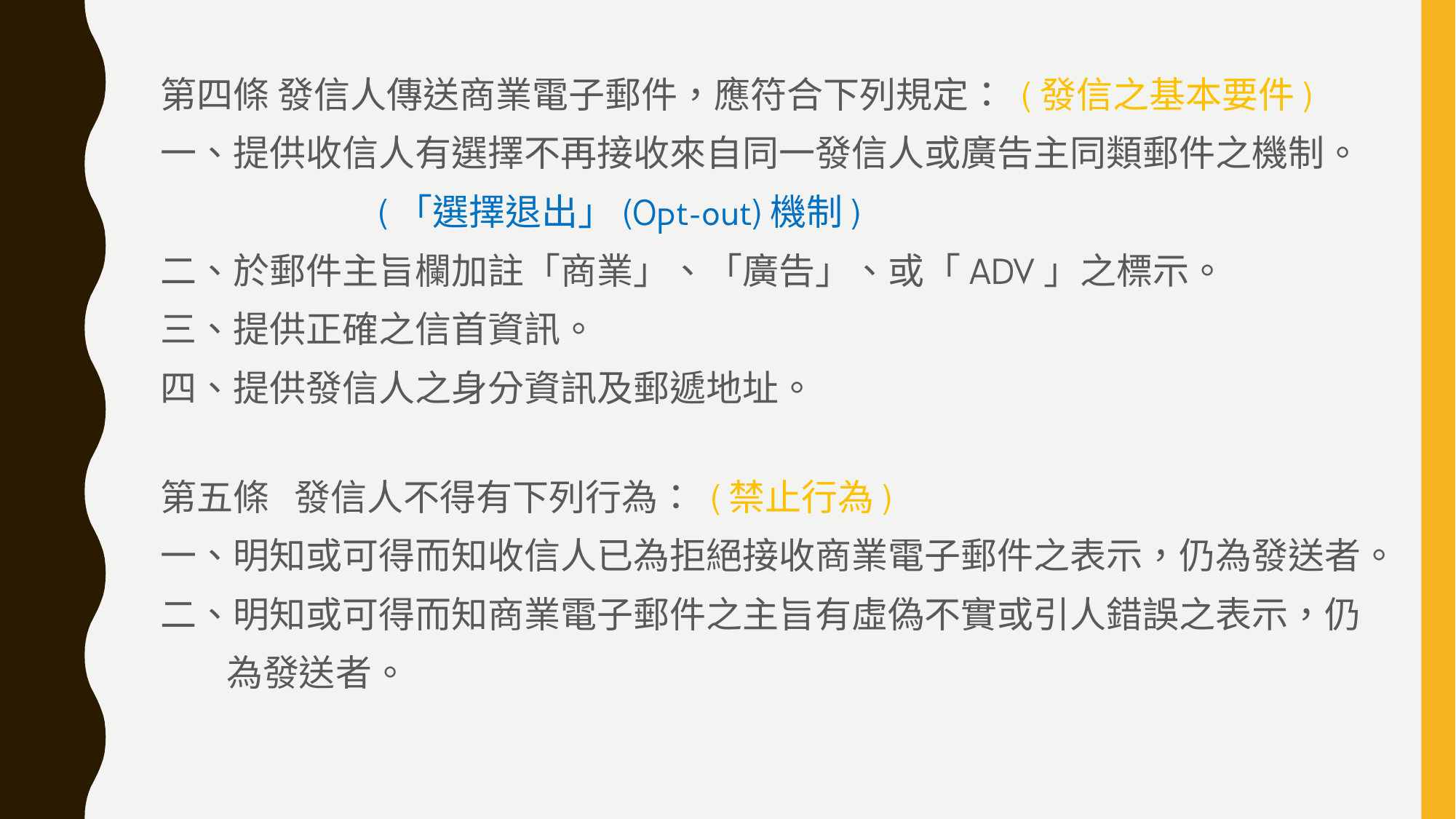

第四條 發信人傳送商業電子郵件，應符合下列規定： (發信之基本要件)
一、提供收信人有選擇不再接收來自同一發信人或廣告主同類郵件之機制。
                    (「選擇退出」(Opt-out)機制)
二、於郵件主旨欄加註「商業」、「廣告」、或「ADV」之標示。
三、提供正確之信首資訊。
四、提供發信人之身分資訊及郵遞地址。

第五條   發信人不得有下列行為： (禁止行為)
一、明知或可得而知收信人已為拒絕接收商業電子郵件之表示，仍為發送者。
二、明知或可得而知商業電子郵件之主旨有虛偽不實或引人錯誤之表示，仍
       為發送者。